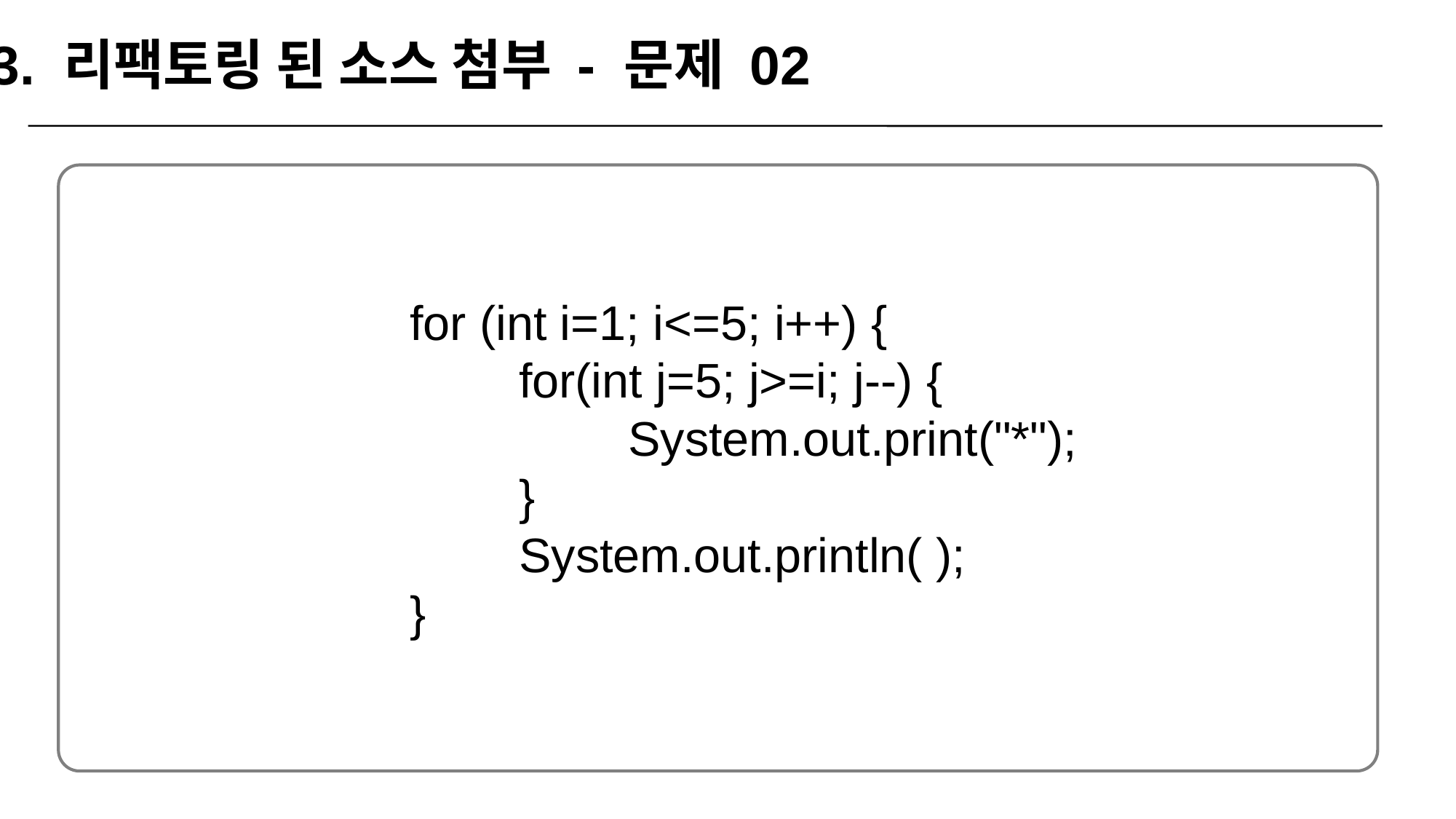

3. 리팩토링 된 소스 첨부 - 문제 02

for (int i=1; i<=5; i++) {
	for(int j=5; j>=i; j--) {
		System.out.print("*");
	}
	System.out.println( );
}